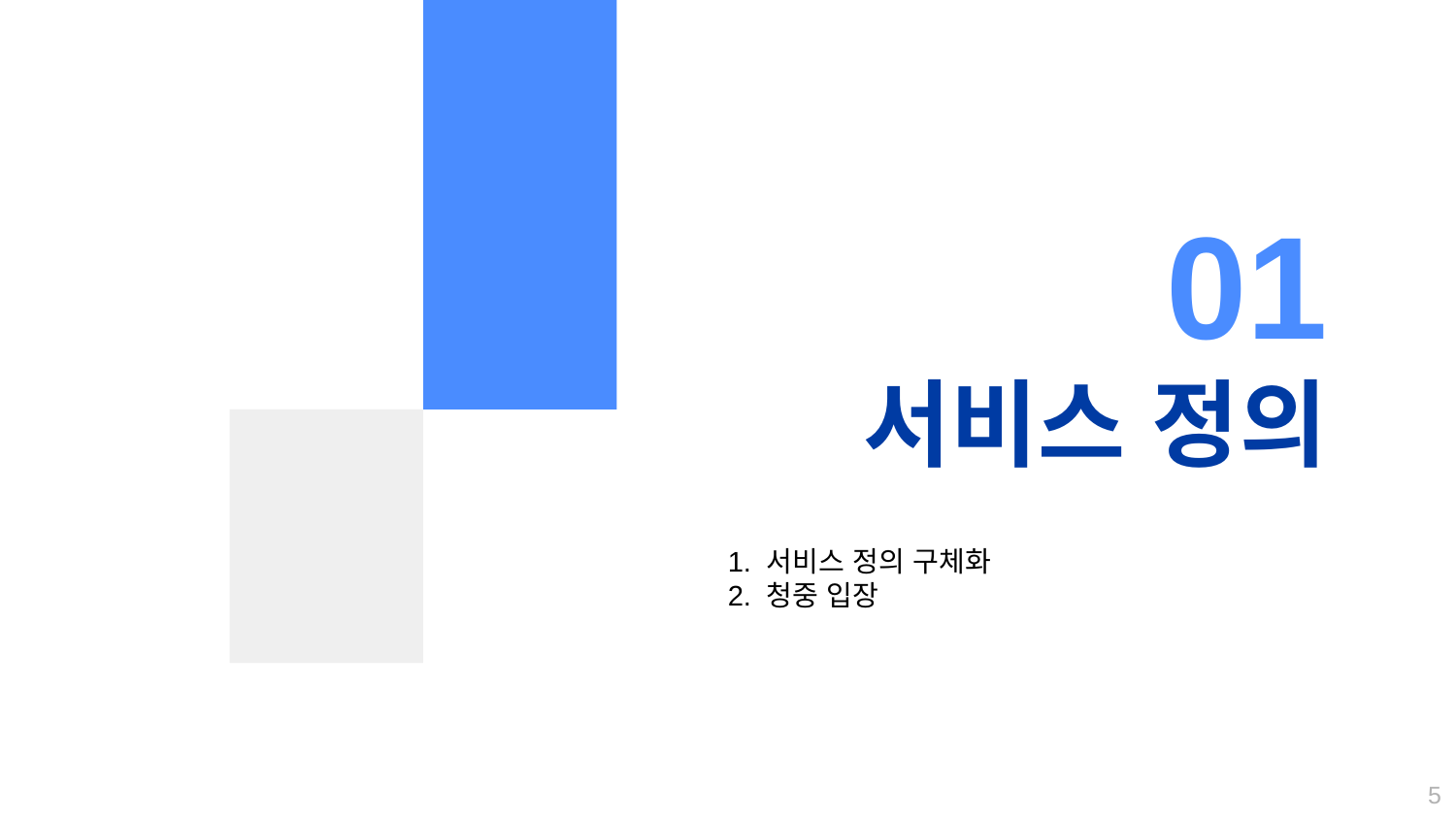

01
# 서비스 정의
1. 서비스 정의 구체화
2. 청중 입장
5